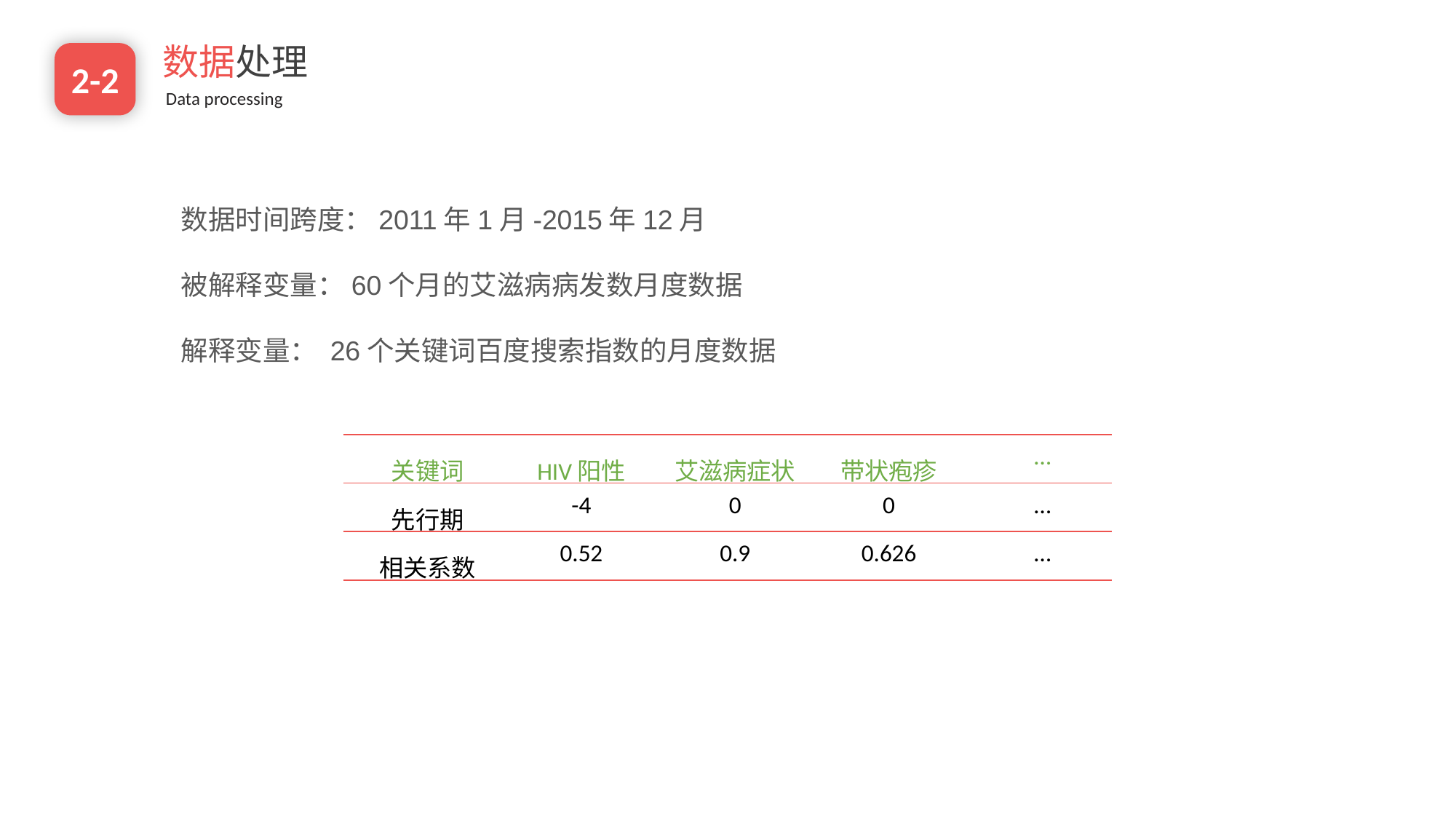

数据处理
Data processing
2-2
数据时间跨度：2011年1月-2015年12月

被解释变量：60个月的艾滋病病发数月度数据

解释变量： 26个关键词百度搜索指数的月度数据
e7d195523061f1c0205959036996ad55c215b892a7aac5c0B9ADEF7896FB48F2EF97163A2DE1401E1875DEDC438B7864AD24CA23553DBBBD975DAF4CAD4A2592689FFB6CEE59FFA55B2702D0E5EE29CDFC0DD98BC7D6A39AC4E055256EE11BBEDCDB7C9722D66262996B68DE860BD3C77EBCAECB599909EC0E07B61811075331ABCDE6990254B8C8
| 关键词 | HIV阳性 | 艾滋病症状 | 带状疱疹 | … |
| --- | --- | --- | --- | --- |
| 先行期 | -4 | 0 | 0 | … |
| 相关系数 | 0.52 | 0.9 | 0.626 | … |